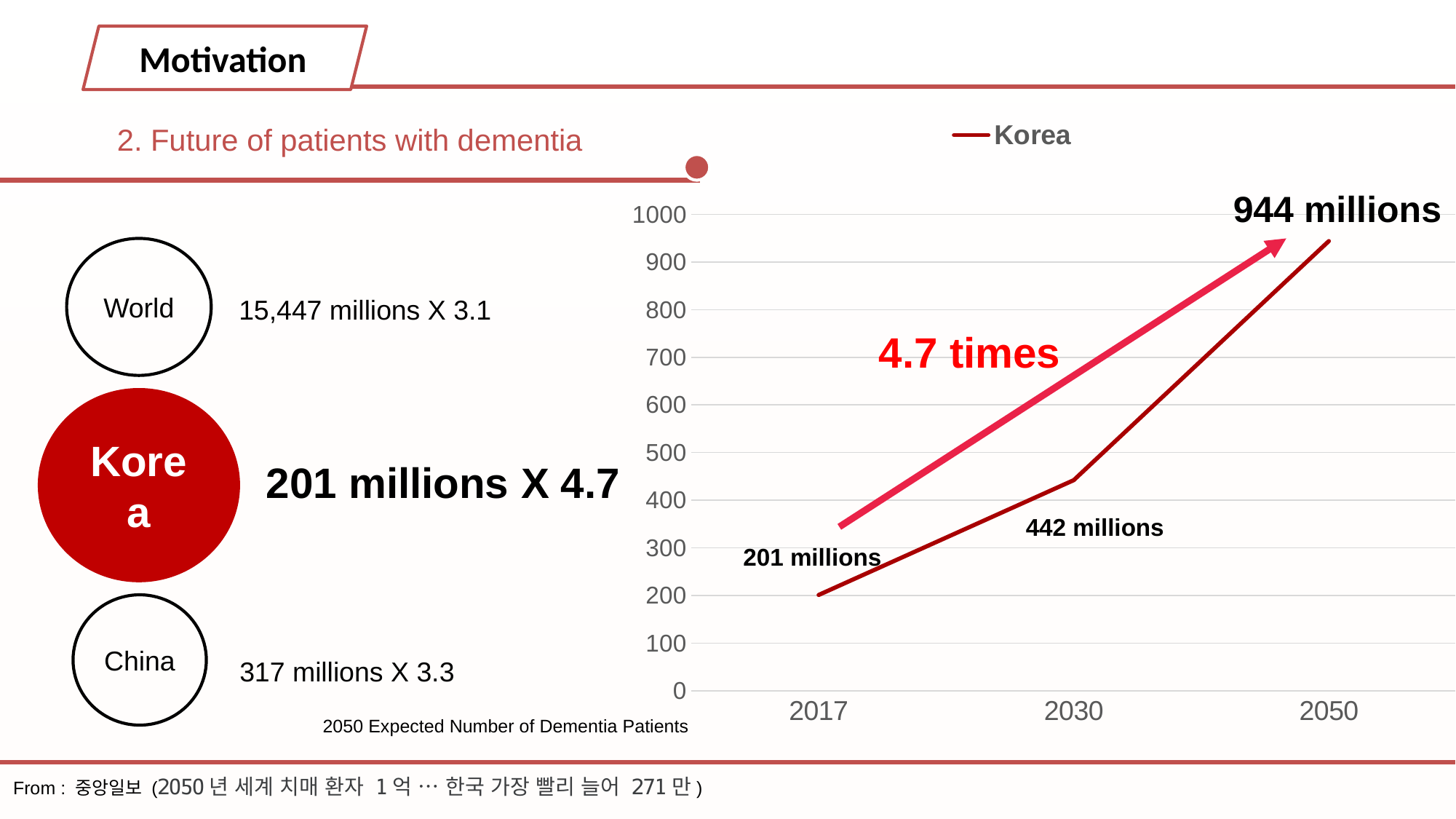

Motivation

### Chart

| Category | Korea |
|---|---|
| 2017 | 201.0 |
| 2030 | 442.0 |
| 2050 | 944.0 |
2. Future of patients with dementia

944 millions
World
15,447 millions X 3.1
4.7 times
Korea
201 millions X 4.7
442 millions
201 millions
China
317 millions X 3.3
2050 Expected Number of Dementia Patients
From : 중앙일보 (2050년 세계 치매 환자 1억 … 한국 가장 빨리 늘어 271만)